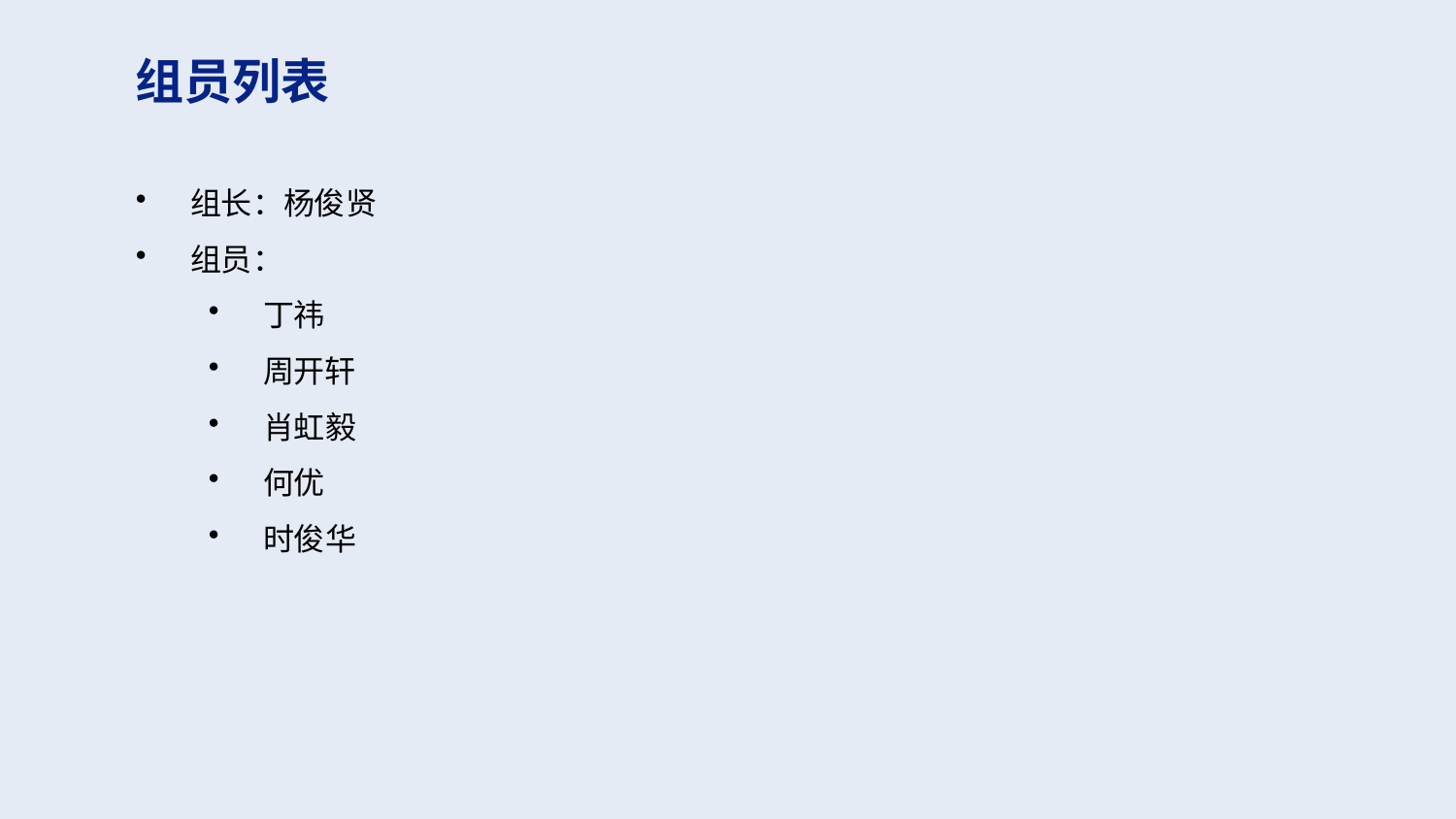

组员列表
组长：杨俊贤
组员：
丁祎
周开轩
肖虹毅
何优
时俊华